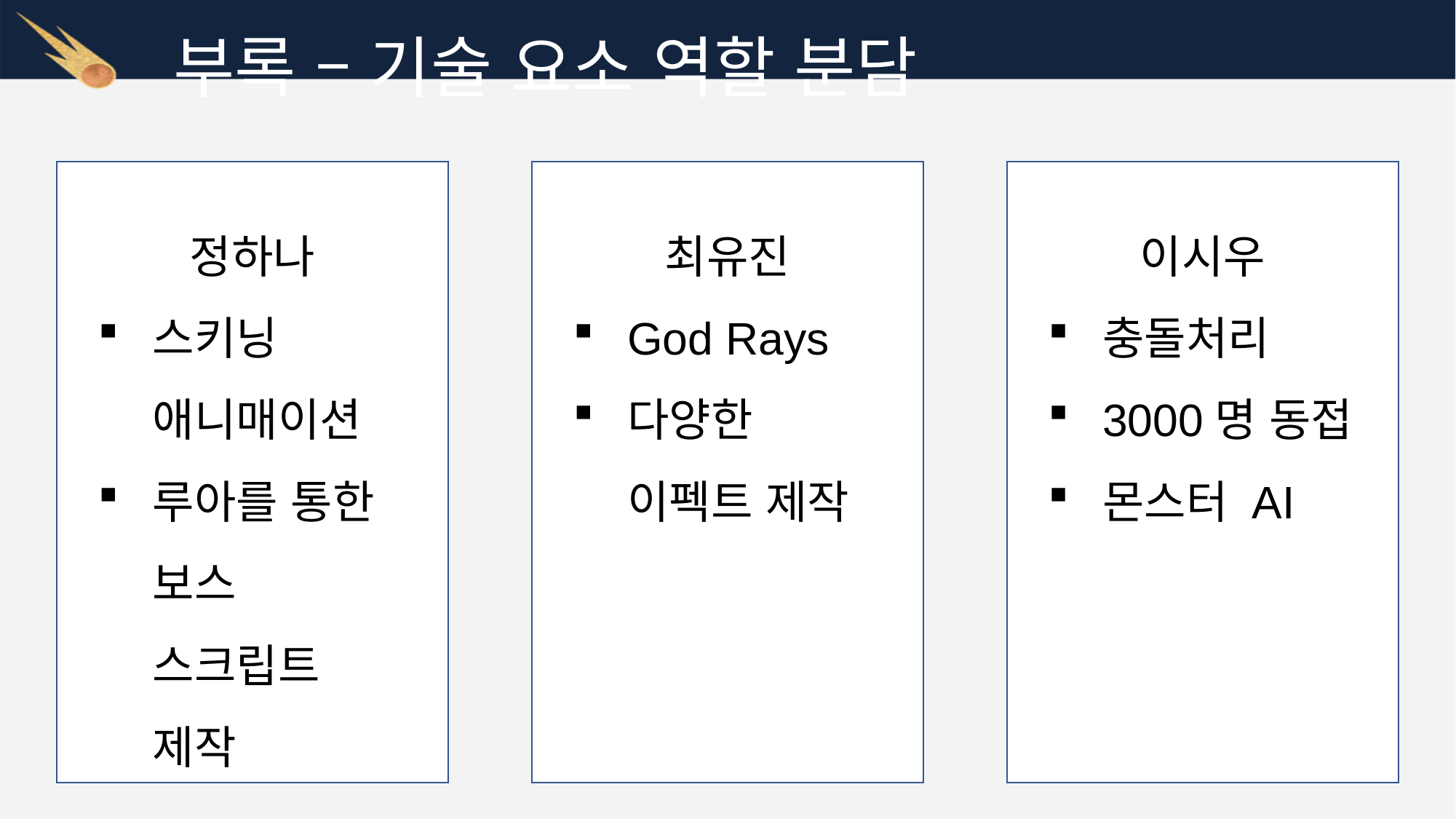

부록 – 기술 요소 역할 분담

정하나
스키닝
애니매이션
루아를 통한
보스 스크립트 제작
최유진
God Rays
다양한 이펙트 제작
이시우
충돌처리
3000명 동접
몬스터 AI